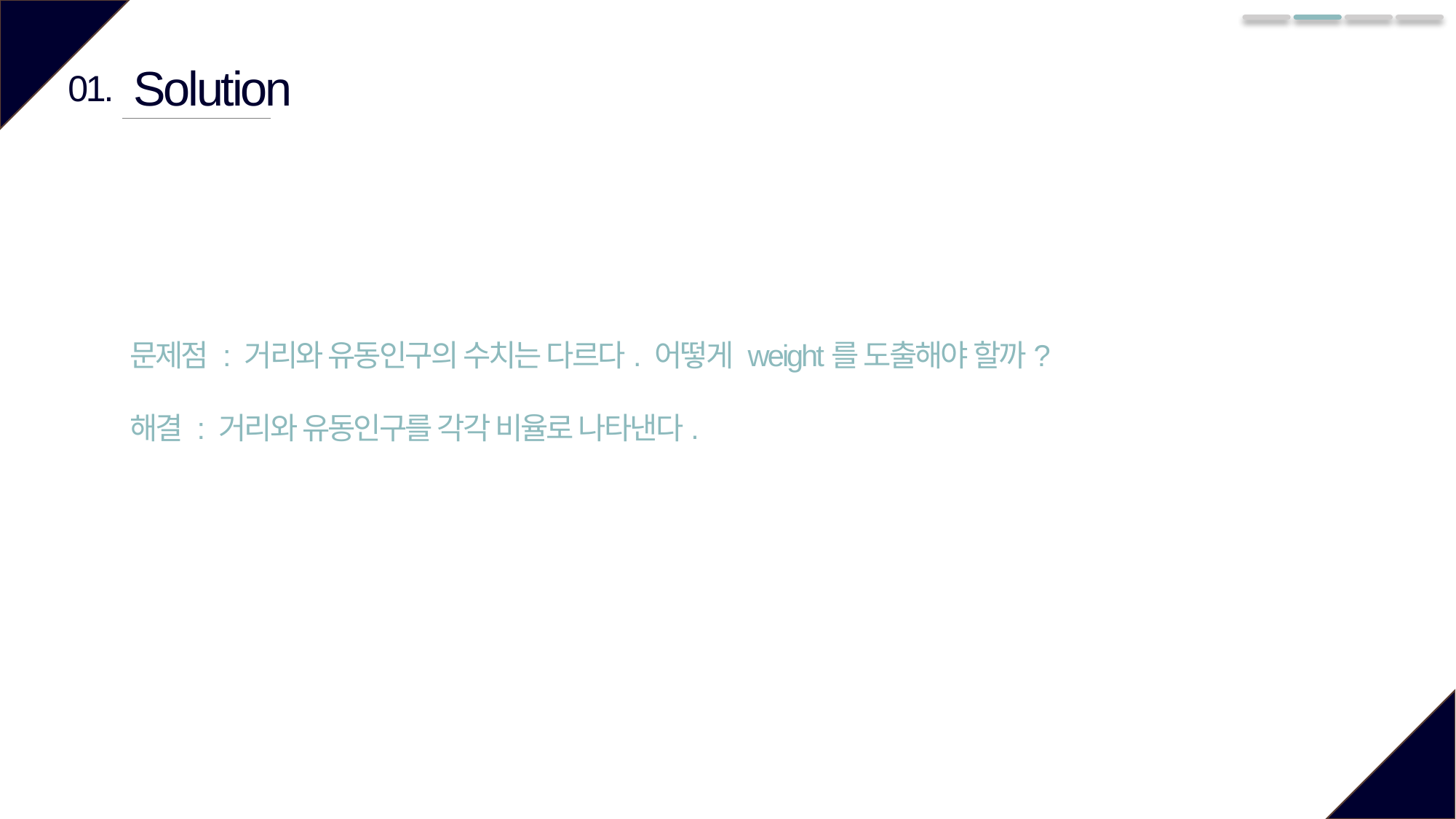

Solution
01.
문제점 : 거리와 유동인구의 수치는 다르다. 어떻게 weight를 도출해야 할까?

해결 : 거리와 유동인구를 각각 비율로 나타낸다.